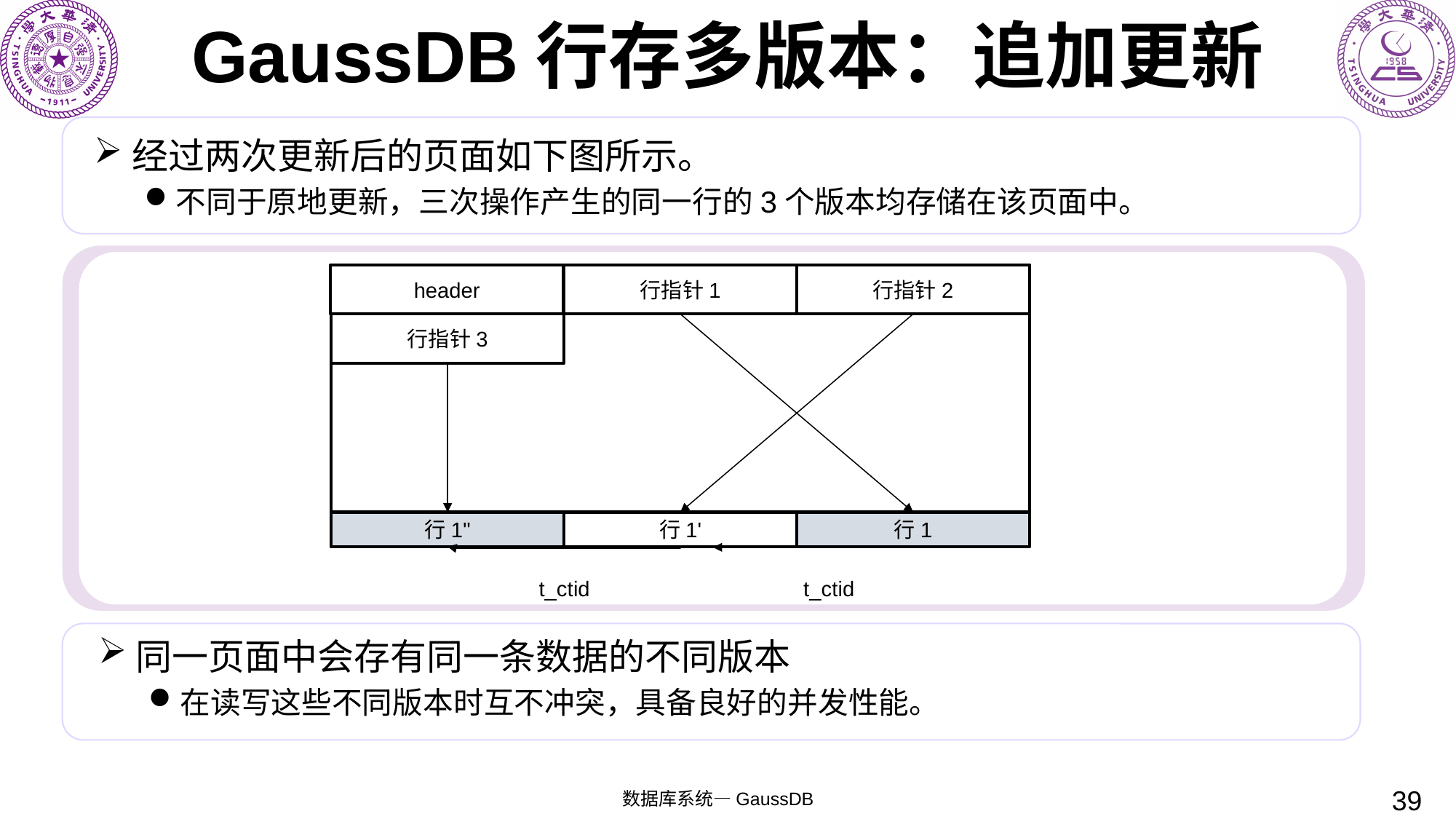

# GaussDB行存多版本：追加更新

经过两次更新后的页面如下图所示。
不同于原地更新，三次操作产生的同一行的3个版本均存储在该页面中。

header

行指针1
行指针2
行指针3
行1''
行1'
行1
t_ctid
t_ctid

同一页面中会存有同一条数据的不同版本
在读写这些不同版本时互不冲突，具备良好的并发性能。
39
数据库系统—GaussDB